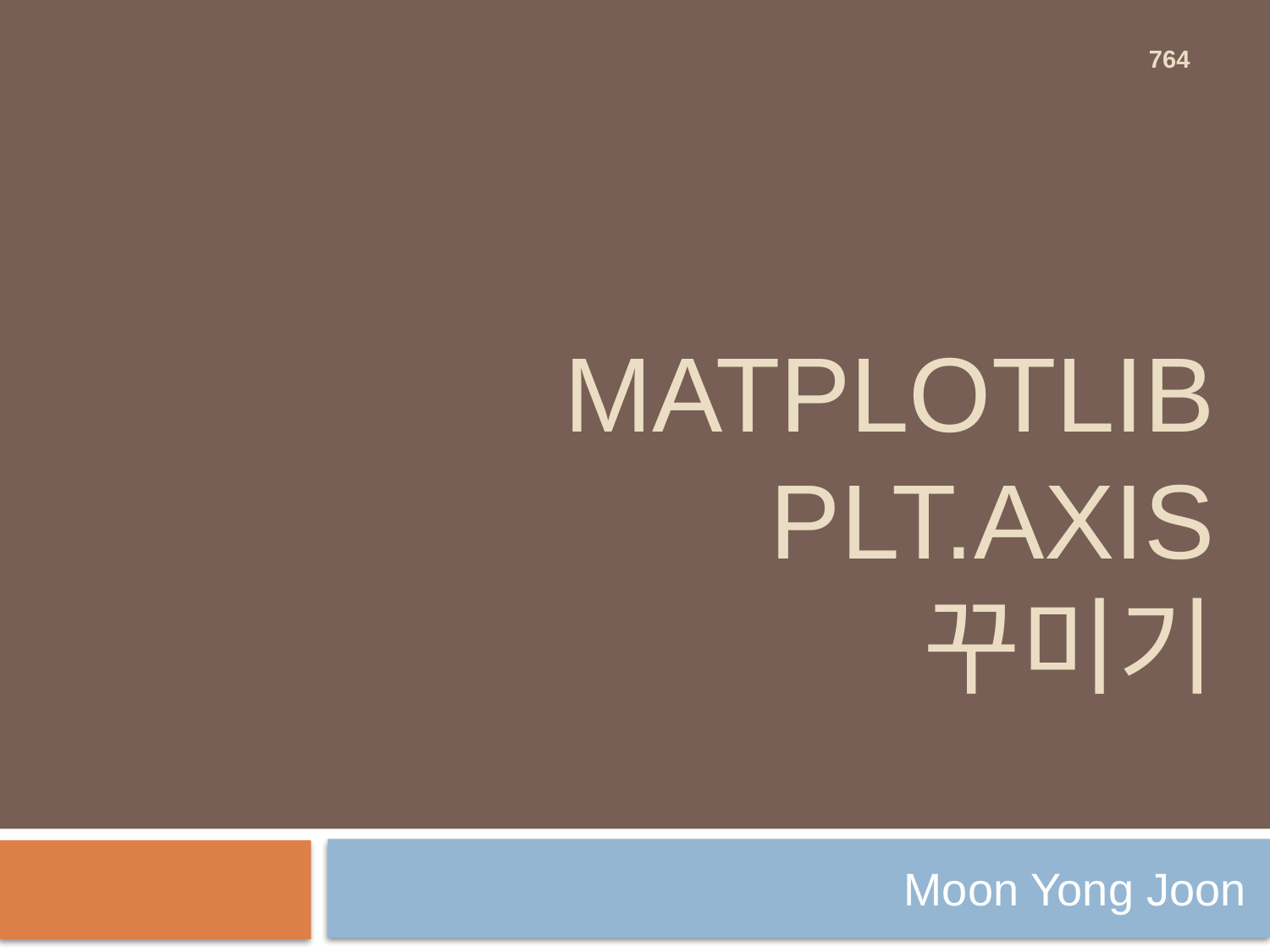

764
# MaTPLOTLIB plt.axis 꾸미기
Moon Yong Joon